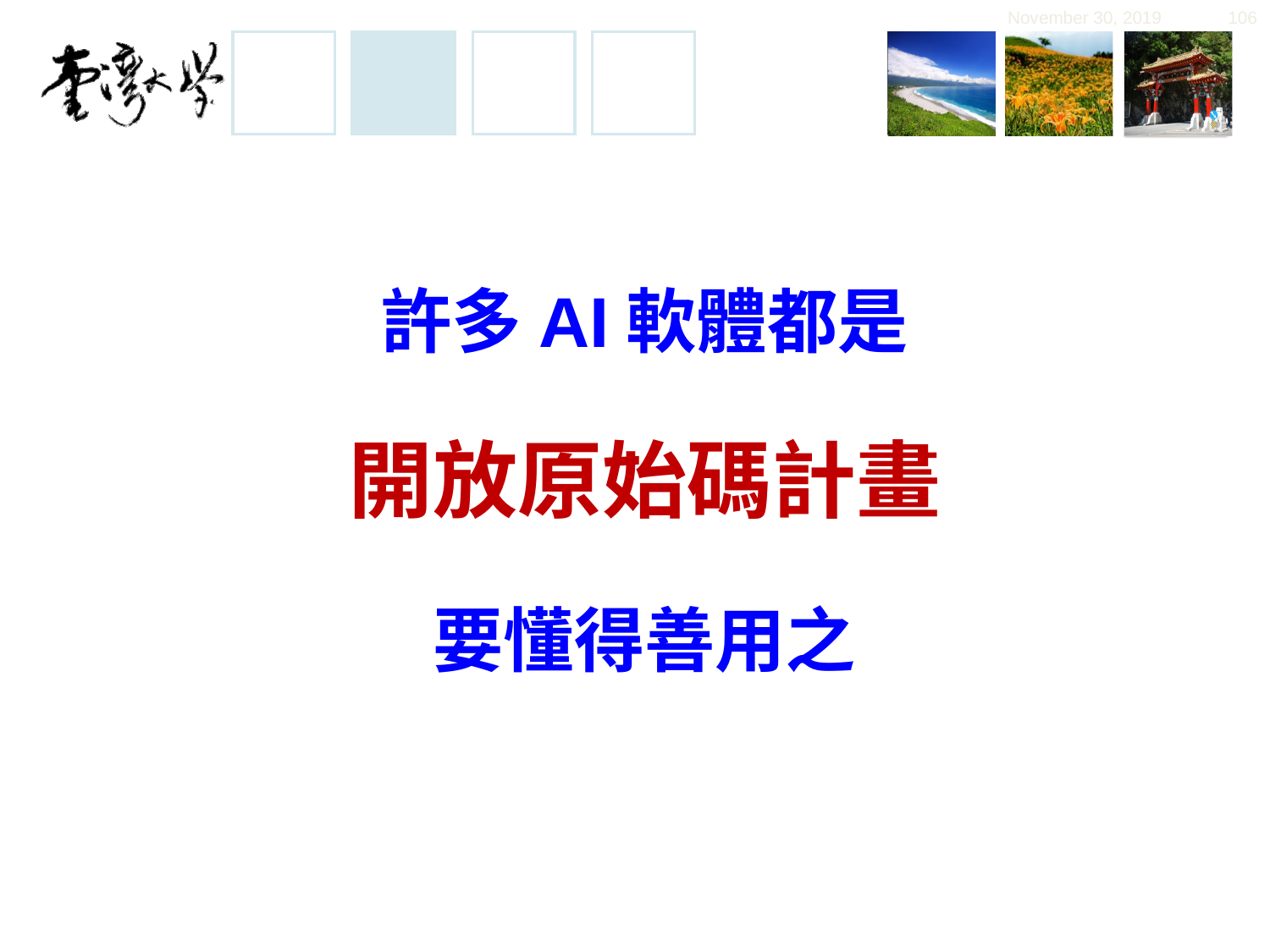

November 30, 2019
106
# 許多AI軟體都是 開放原始碼計畫 要懂得善用之